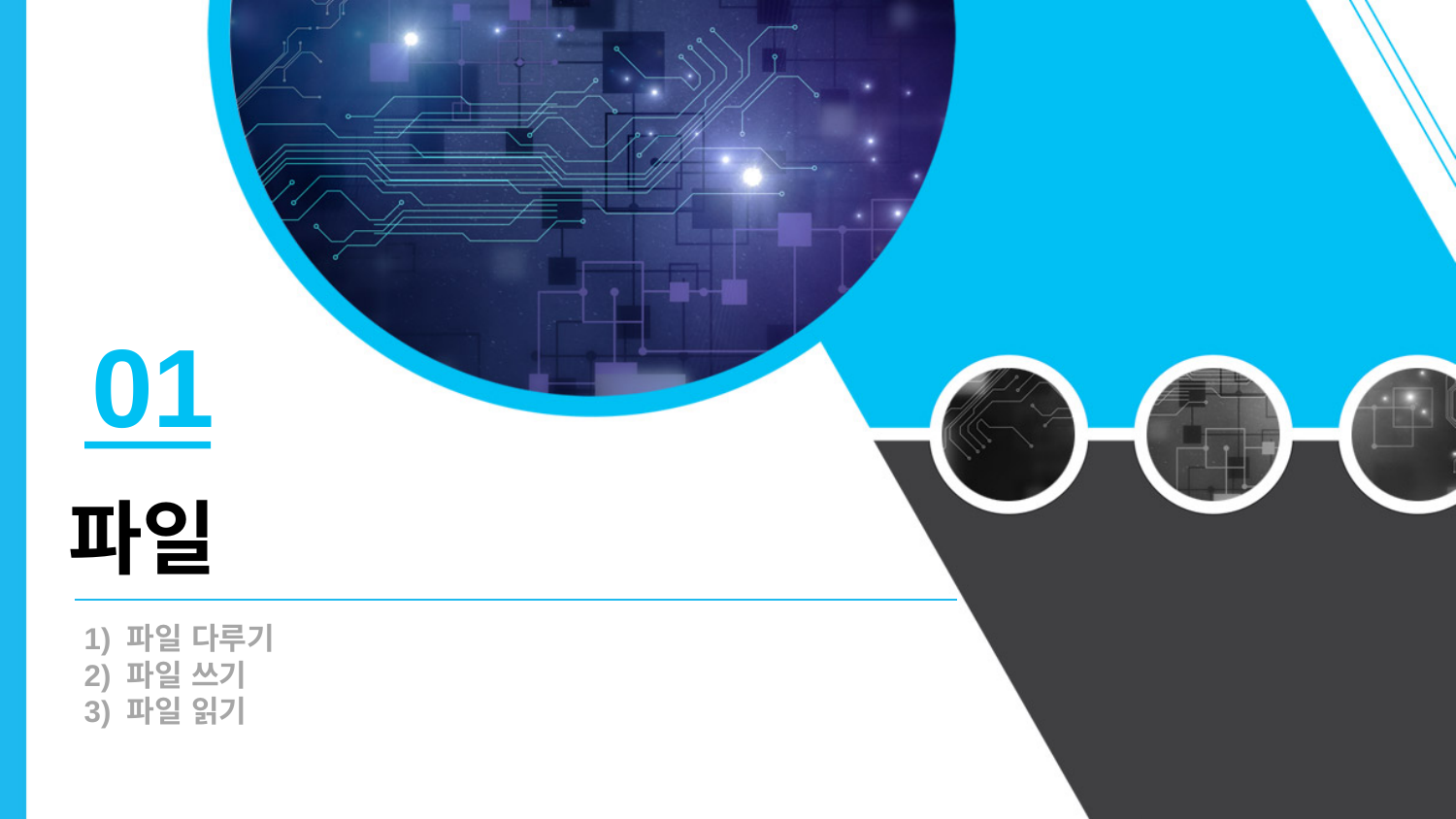

01

파일
1) 파일 다루기
2) 파일 쓰기
3) 파일 읽기